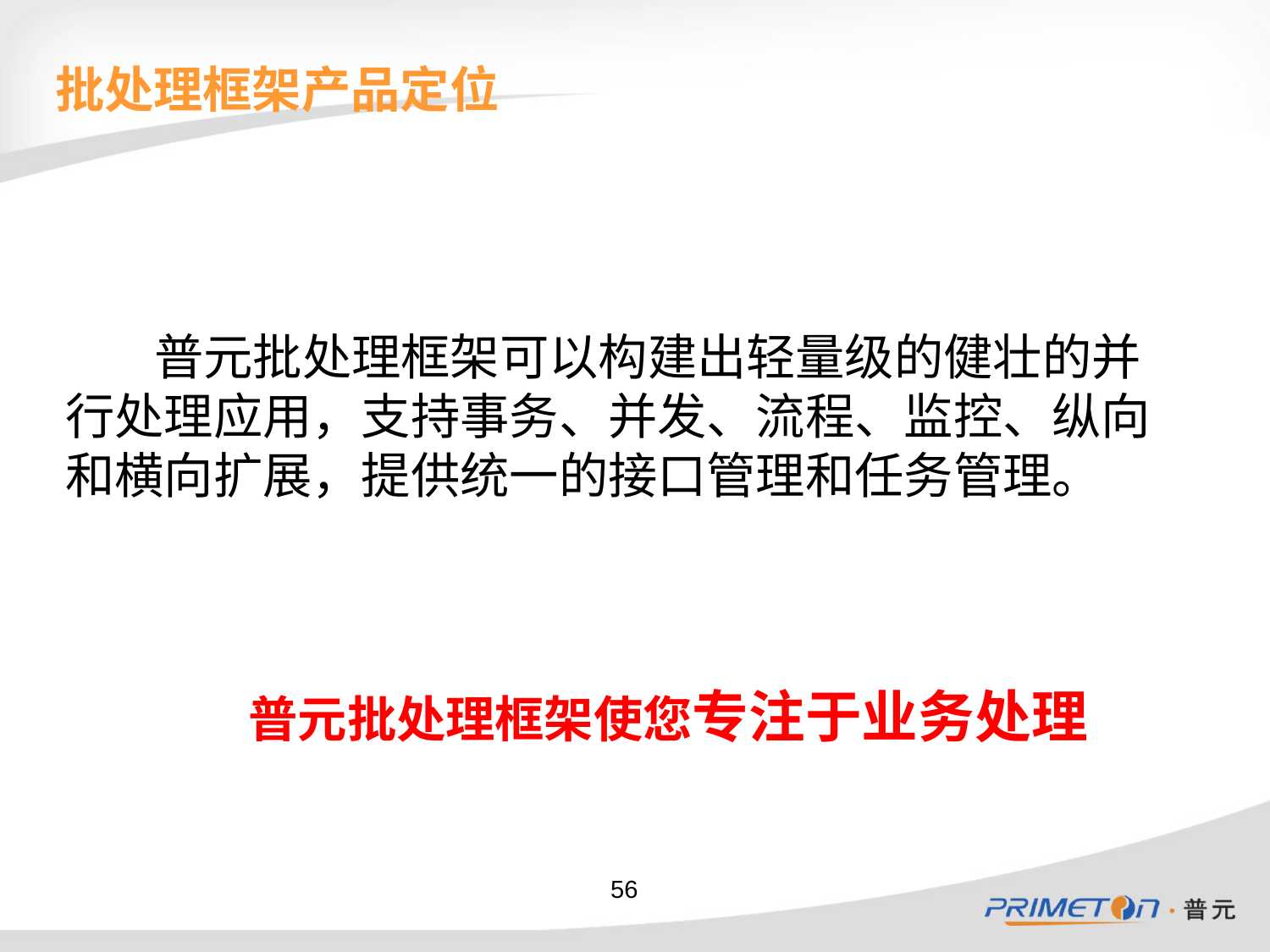

# 批处理框架产品定位

       普元批处理框架可以构建出轻量级的健壮的并⾏处理应⽤，⽀持事务、并发、流程、监控、纵向和横向扩展，提供统⼀的接⼝管理和任务管理。

	    普元批处理框架使您专注于业务处理
56